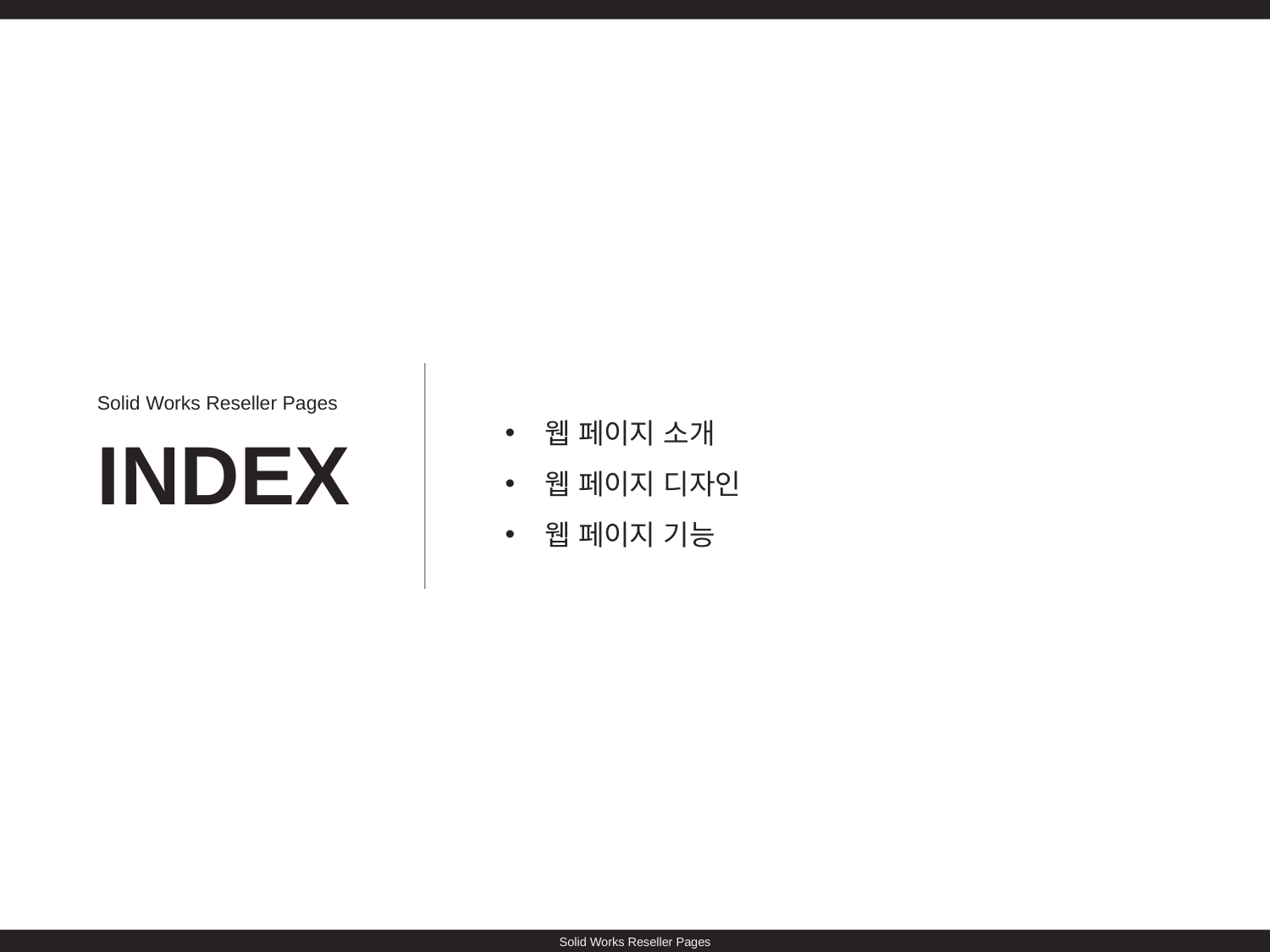

Solid Works Reseller Pages
웹 페이지 소개
웹 페이지 디자인
웹 페이지 기능
INDEX
Solid Works Reseller Pages